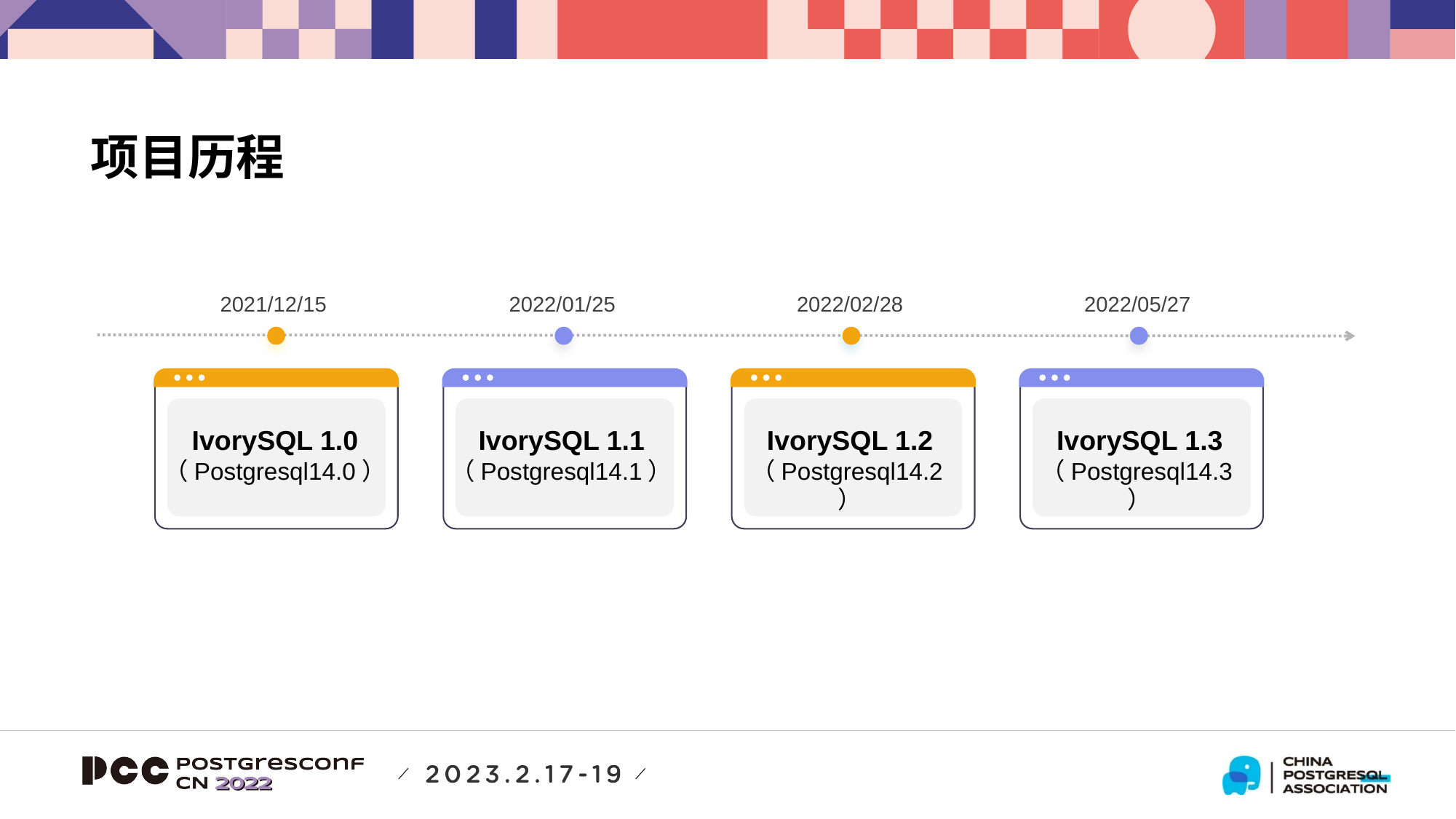

项目历程
2021/12/15
2022/01/25
2022/02/28
2022/05/27

IvorySQL 1.0
（Postgresql14.0）
IvorySQL 1.1
（Postgresql14.1）
IvorySQL 1.2
（Postgresql14.2）
IvorySQL 1.3
（Postgresql14.3）